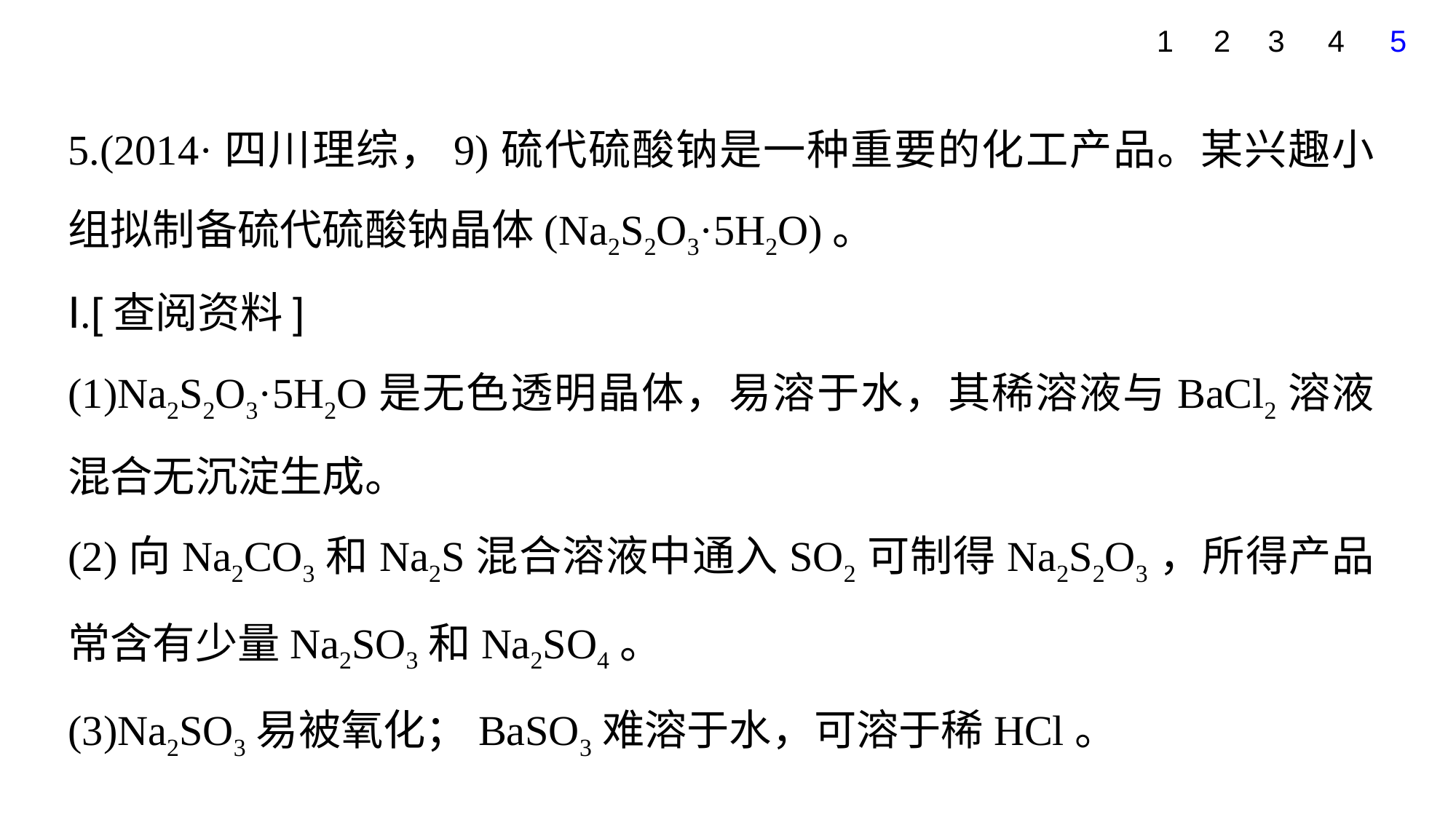

5
1
2
3
4
5.(2014·四川理综，9)硫代硫酸钠是一种重要的化工产品。某兴趣小组拟制备硫代硫酸钠晶体(Na2S2O3·5H2O)。
Ⅰ.[查阅资料]
(1)Na2S2O3·5H2O是无色透明晶体，易溶于水，其稀溶液与BaCl2溶液混合无沉淀生成。
(2)向Na2CO3和Na2S混合溶液中通入SO2可制得Na2S2O3，所得产品常含有少量Na2SO3和Na2SO4。
(3)Na2SO3易被氧化；BaSO3难溶于水，可溶于稀HCl。